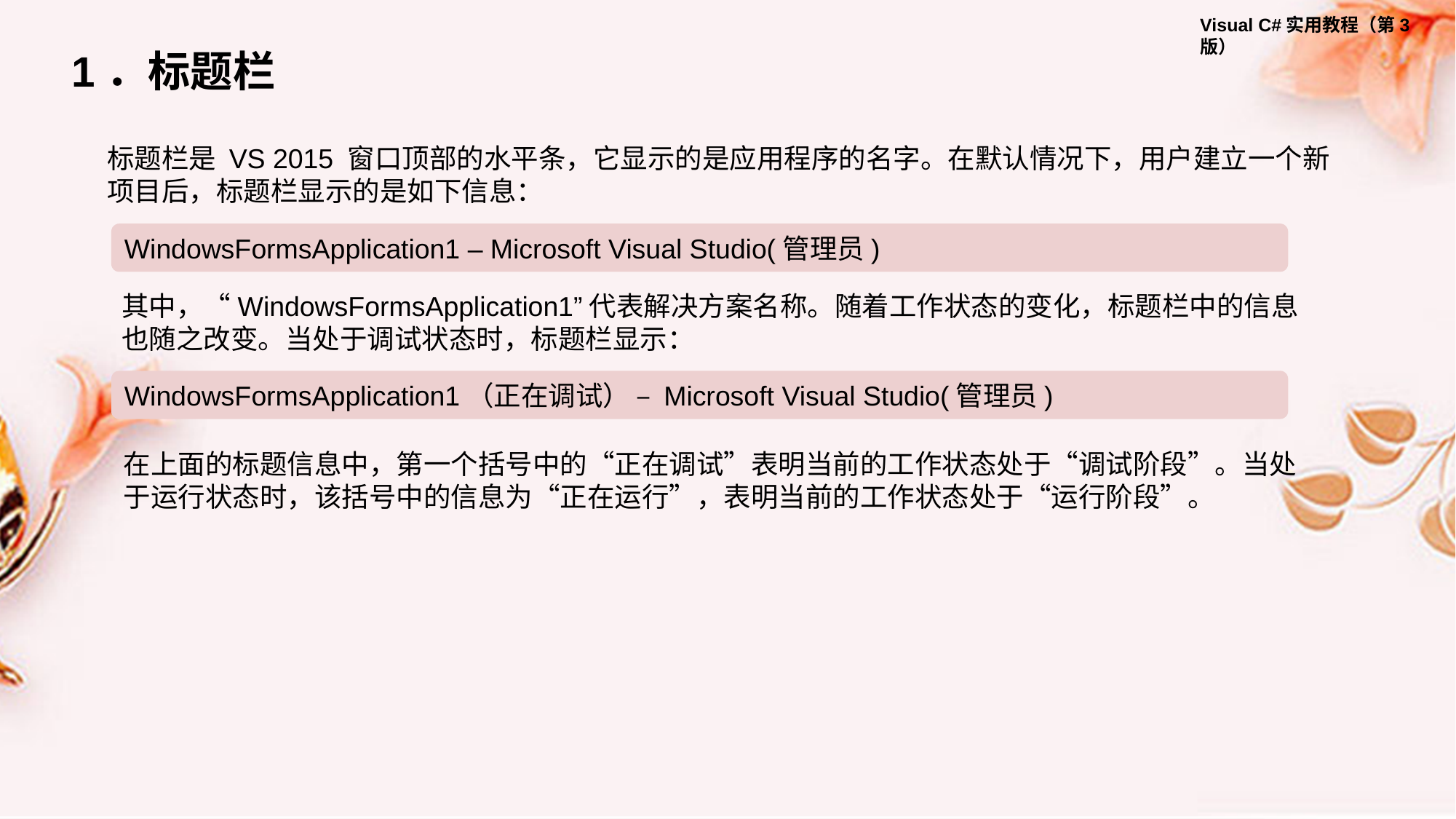

1．标题栏
标题栏是 VS 2015 窗口顶部的水平条，它显示的是应用程序的名字。在默认情况下，用户建立一个新项目后，标题栏显示的是如下信息：
WindowsFormsApplication1 – Microsoft Visual Studio(管理员)
其中，“WindowsFormsApplication1”代表解决方案名称。随着工作状态的变化，标题栏中的信息也随之改变。当处于调试状态时，标题栏显示：
WindowsFormsApplication1（正在调试） – Microsoft Visual Studio(管理员)
在上面的标题信息中，第一个括号中的“正在调试”表明当前的工作状态处于“调试阶段”。当处于运行状态时，该括号中的信息为“正在运行”，表明当前的工作状态处于“运行阶段”。